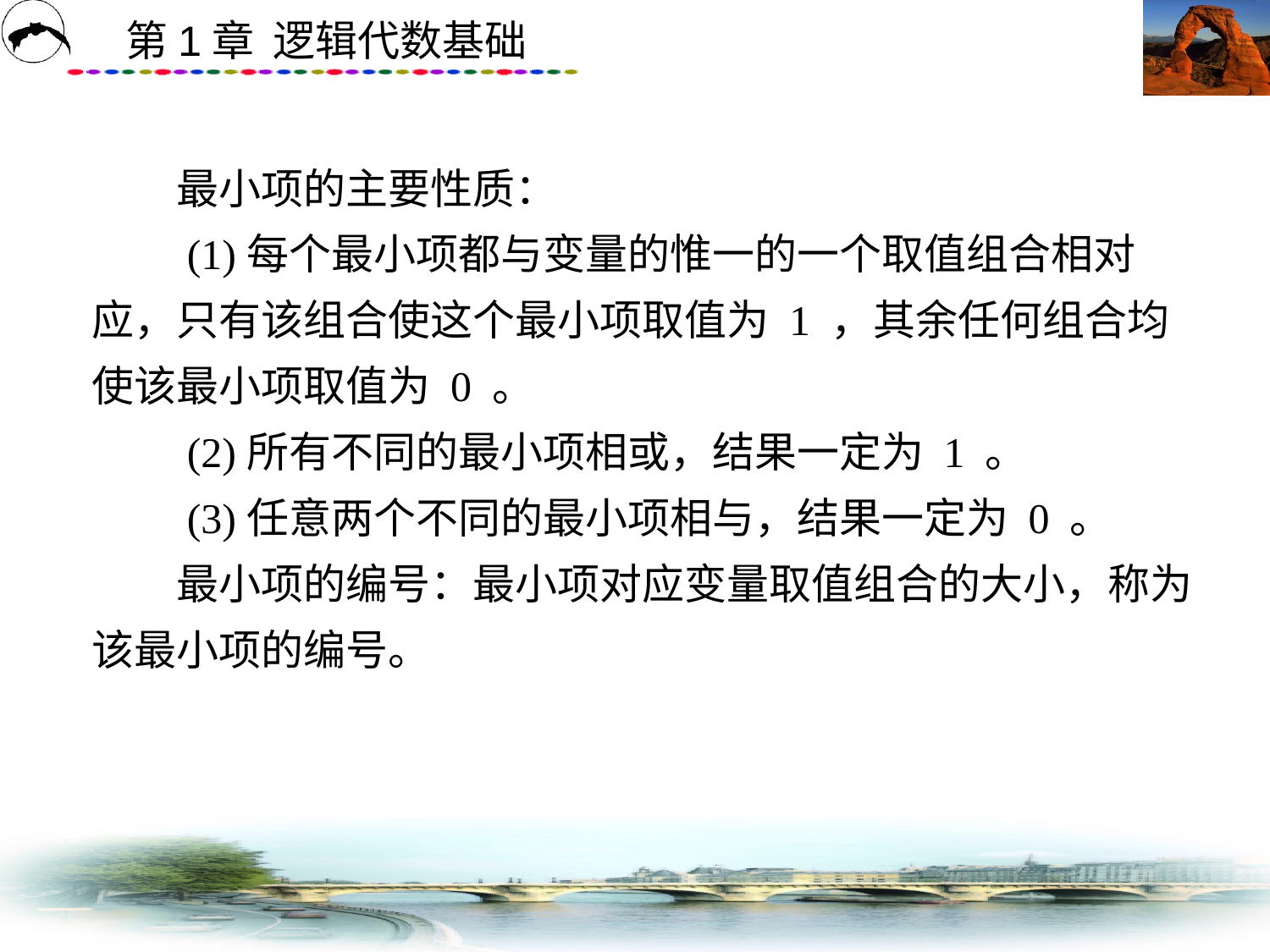

# 最小项的主要性质： 　　(1)每个最小项都与变量的惟一的一个取值组合相对应，只有该组合使这个最小项取值为 1 ，其余任何组合均使该最小项取值为 0 。 　　(2)所有不同的最小项相或，结果一定为 1 。 　　(3)任意两个不同的最小项相与，结果一定为 0 。 　　最小项的编号：最小项对应变量取值组合的大小，称为该最小项的编号。